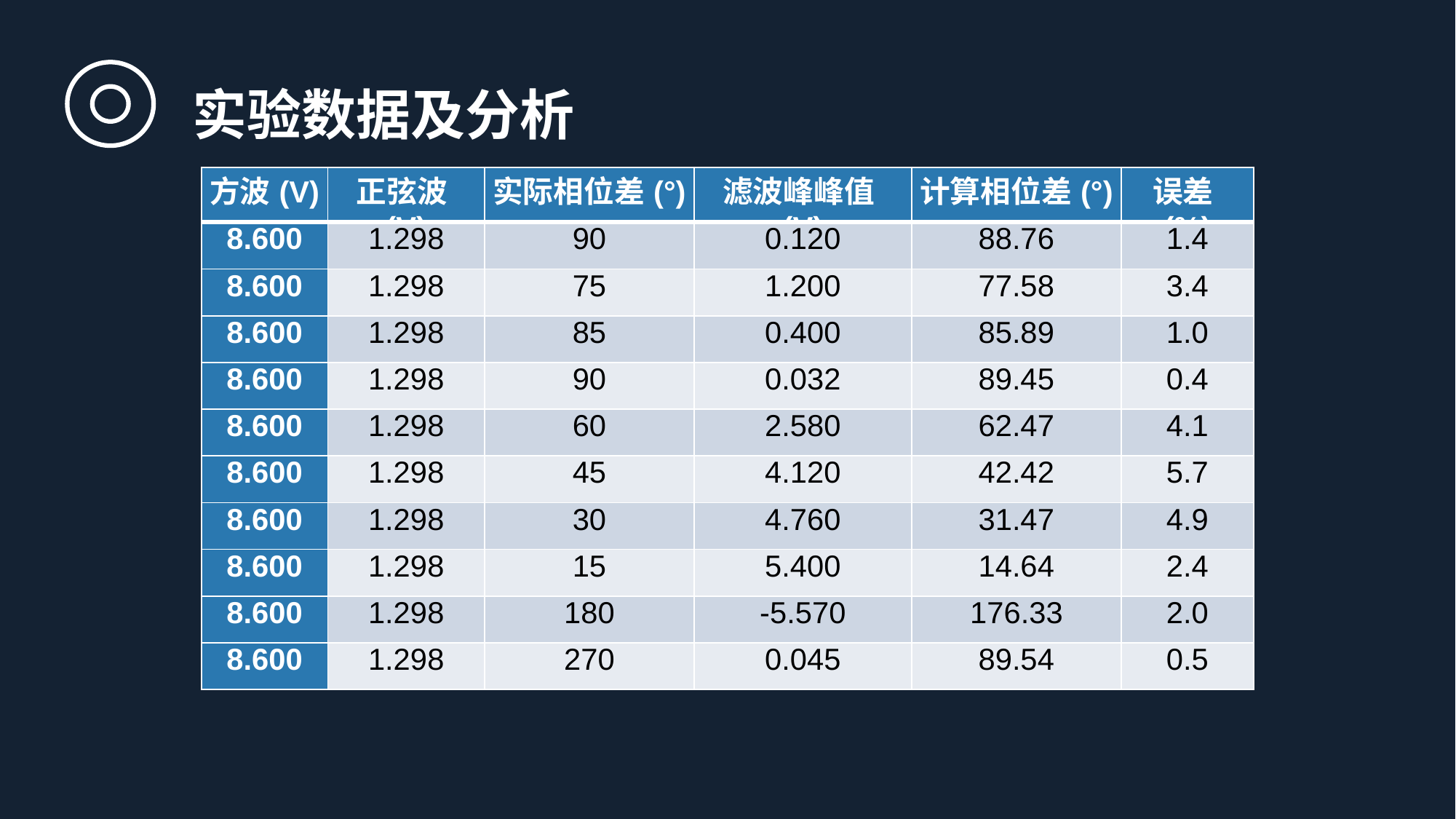

实验数据及分析
| 方波(V) | 正弦波(V) | 实际相位差(°) | 滤波峰峰值(V) | 计算相位差(°) | 误差(%) |
| --- | --- | --- | --- | --- | --- |
| 8.600 | 1.298 | 90 | 0.120 | 88.76 | 1.4 |
| 8.600 | 1.298 | 75 | 1.200 | 77.58 | 3.4 |
| 8.600 | 1.298 | 85 | 0.400 | 85.89 | 1.0 |
| 8.600 | 1.298 | 90 | 0.032 | 89.45 | 0.4 |
| 8.600 | 1.298 | 60 | 2.580 | 62.47 | 4.1 |
| 8.600 | 1.298 | 45 | 4.120 | 42.42 | 5.7 |
| 8.600 | 1.298 | 30 | 4.760 | 31.47 | 4.9 |
| 8.600 | 1.298 | 15 | 5.400 | 14.64 | 2.4 |
| 8.600 | 1.298 | 180 | -5.570 | 176.33 | 2.0 |
| 8.600 | 1.298 | 270 | 0.045 | 89.54 | 0.5 |